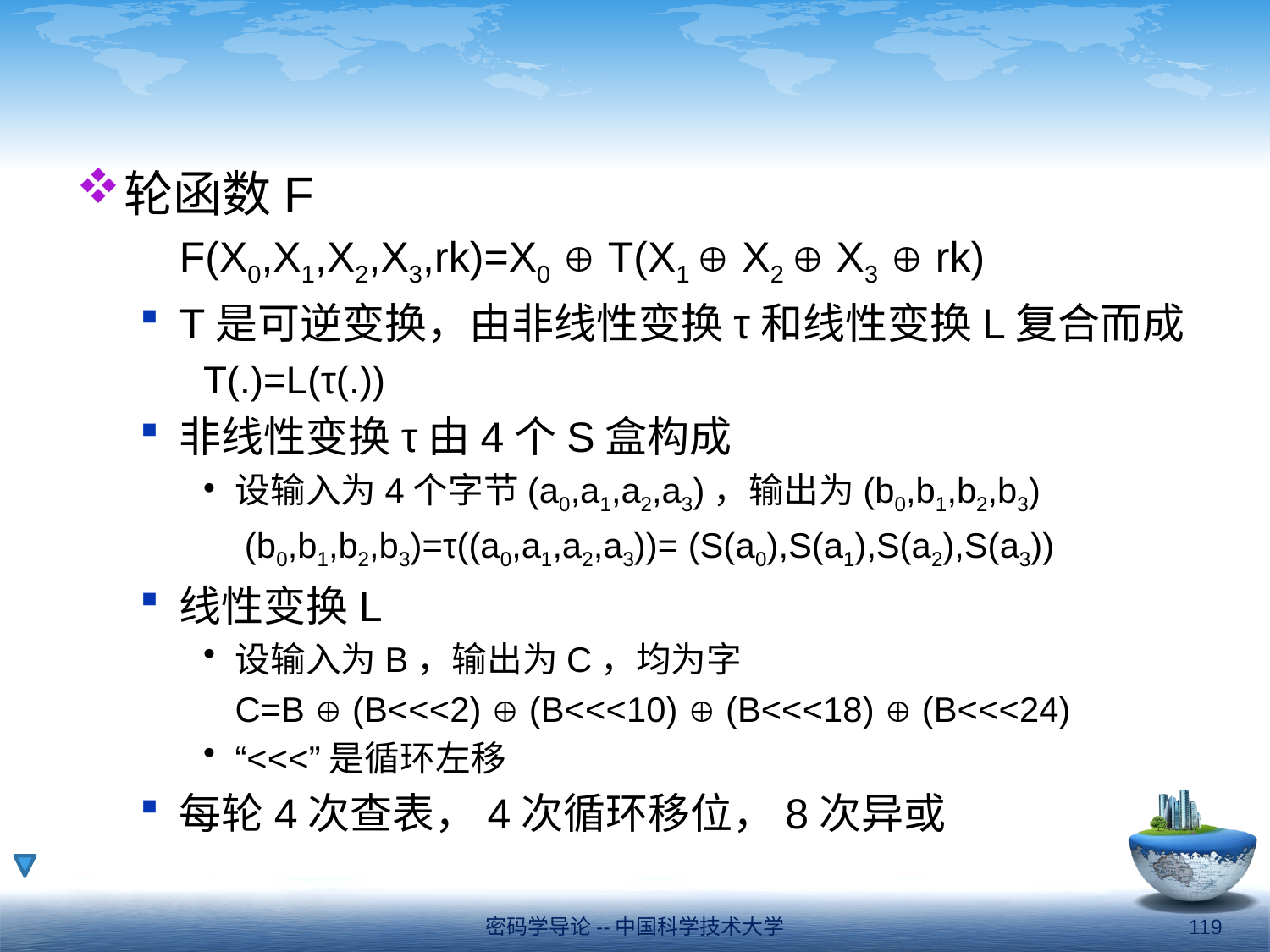

#
轮函数F
	F(X0,X1,X2,X3,rk)=X0 ⊕ T(X1 ⊕ X2 ⊕ X3 ⊕ rk)
T是可逆变换，由非线性变换τ和线性变换L复合而成
T(.)=L(τ(.))
非线性变换τ由4个S盒构成
设输入为4个字节(a0,a1,a2,a3)，输出为(b0,b1,b2,b3)
	 (b0,b1,b2,b3)=τ((a0,a1,a2,a3))= (S(a0),S(a1),S(a2),S(a3))
线性变换L
设输入为B，输出为C，均为字
	C=B ⊕ (B<<<2) ⊕ (B<<<10) ⊕ (B<<<18) ⊕ (B<<<24)
“<<<”是循环左移
每轮4次查表，4次循环移位，8次异或

密码学导论--中国科学技术大学
119